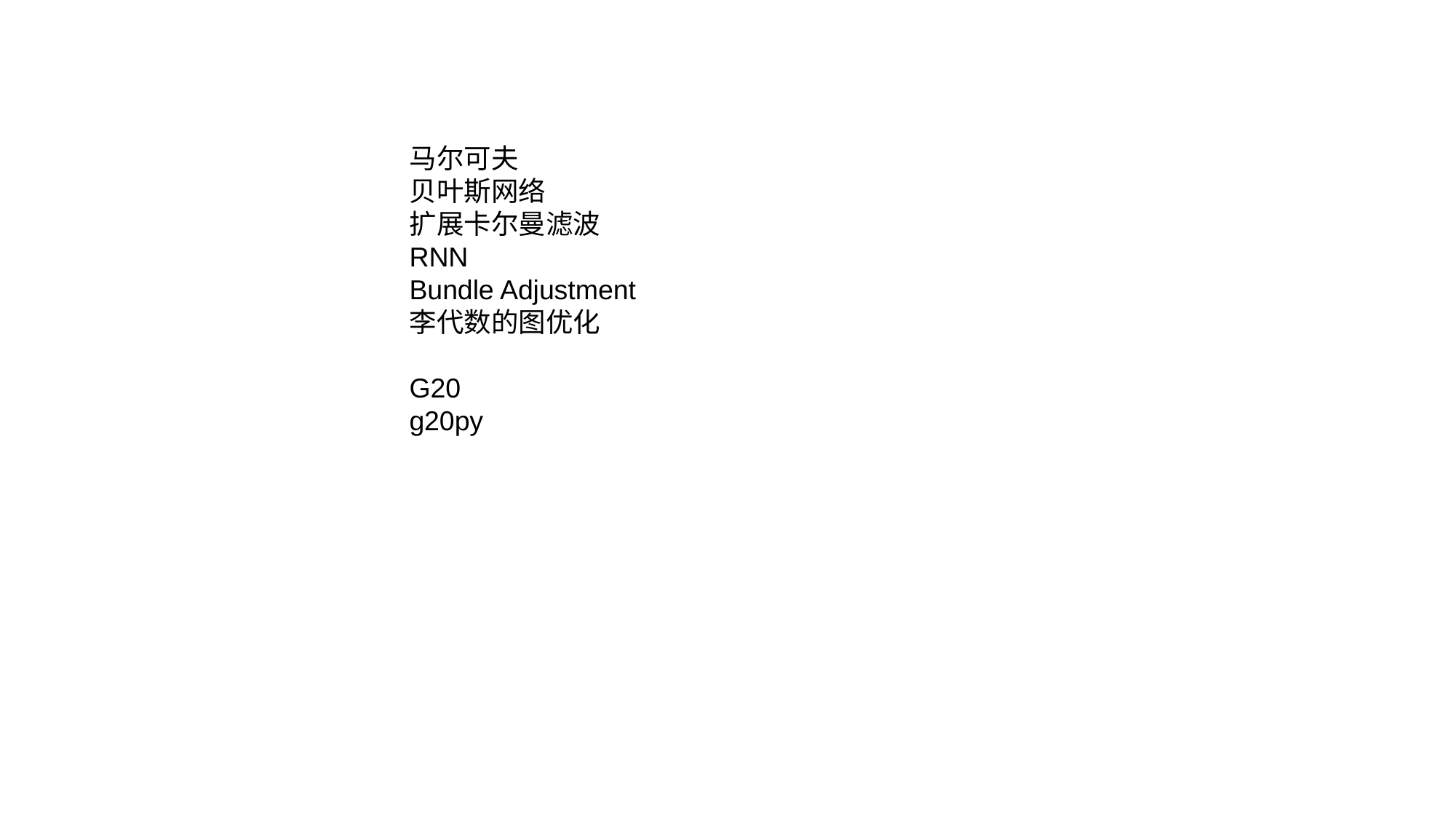

马尔可夫
贝叶斯网络
扩展卡尔曼滤波
RNN
Bundle Adjustment
李代数的图优化

G20
g20py